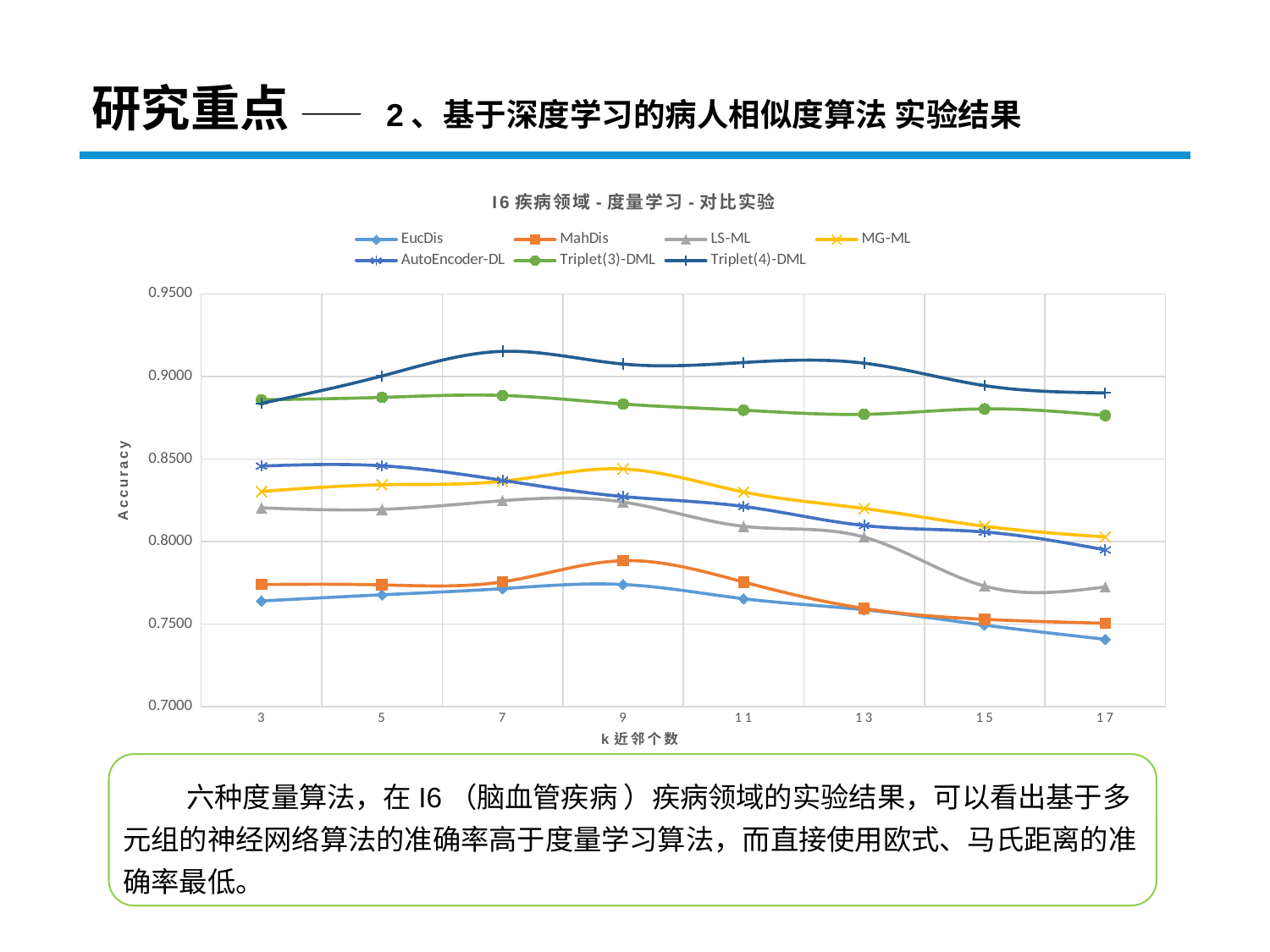

# 研究重点 ——  2、基于深度学习的病人相似度算法 实验结果

### Chart: I6疾病领域-度量学习-对比实验

| Category | EucDis | MahDis | LS-ML | MG-ML | AutoEncoder-DL | Triplet(3)-DML | Triplet(4)-DML |
|---|---|---|---|---|---|---|---|
| 3 | 0.76393987 | 0.77393987 | 0.82036352 | 0.83031105 | 0.84572431 | 0.8858512045 | 0.883677521 |
| 5 | 0.7677 | 0.7737 | 0.81942784 | 0.83432885 | 0.84586655 | 0.887309062 | 0.900265571 |
| 7 | 0.77143703 | 0.77554333 | 0.82469688 | 0.83650106 | 0.83702248 | 0.888455632 | 0.9151802535 |
| 9 | 0.77393987 | 0.788344512 | 0.82387735 | 0.84391792 | 0.82720295 | 0.8832756185 | 0.90749439 |
| 11 | 0.76531789 | 0.77542313 | 0.80916171 | 0.82995736 | 0.82120161 | 0.879521513 | 0.908431718 |
| 13 | 0.75863513 | 0.75941542 | 0.80264154 | 0.81997586 | 0.80965818 | 0.877031534 | 0.9080189755 |
| 15 | 0.74932781 | 0.75283763 | 0.77294993 | 0.80921061 | 0.80572013 | 0.880333844 | 0.894431718 |
| 17 | 0.74076359 | 0.75045127 | 0.77245936 | 0.80273692 | 0.794908397 | 0.876356119 | 0.8900189755 |
六种度量算法，在I6（脑血管疾病 ）疾病领域的实验结果，可以看出基于多元组的神经网络算法的准确率高于度量学习算法，而直接使用欧式、马氏距离的准确率最低。